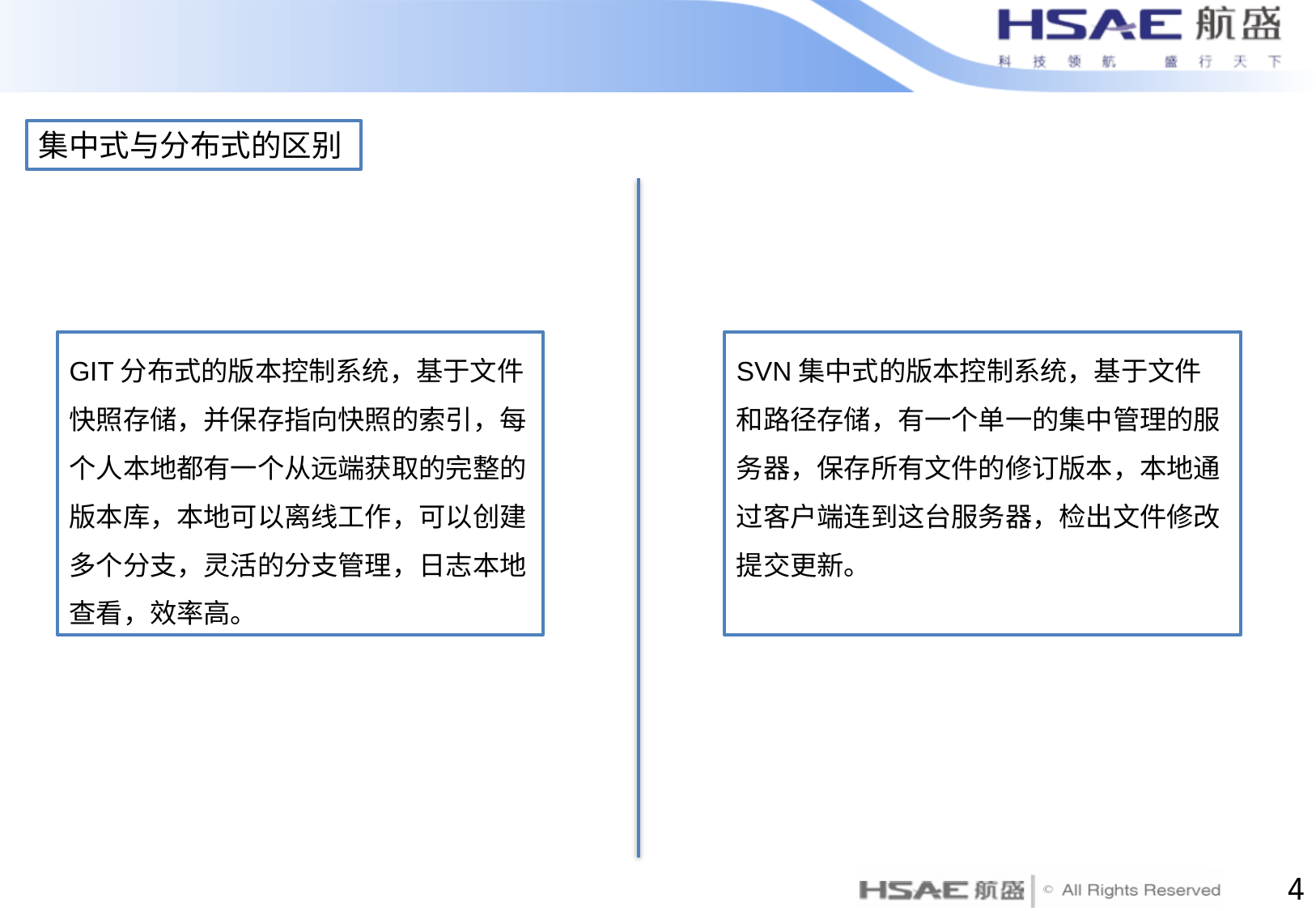

集中式与分布式的区别
GIT分布式的版本控制系统，基于文件快照存储，并保存指向快照的索引，每个人本地都有一个从远端获取的完整的版本库，本地可以离线工作，可以创建多个分支，灵活的分支管理，日志本地查看，效率高。
SVN集中式的版本控制系统，基于文件和路径存储，有一个单一的集中管理的服务器，保存所有文件的修订版本，本地通过客户端连到这台服务器，检出文件修改提交更新。